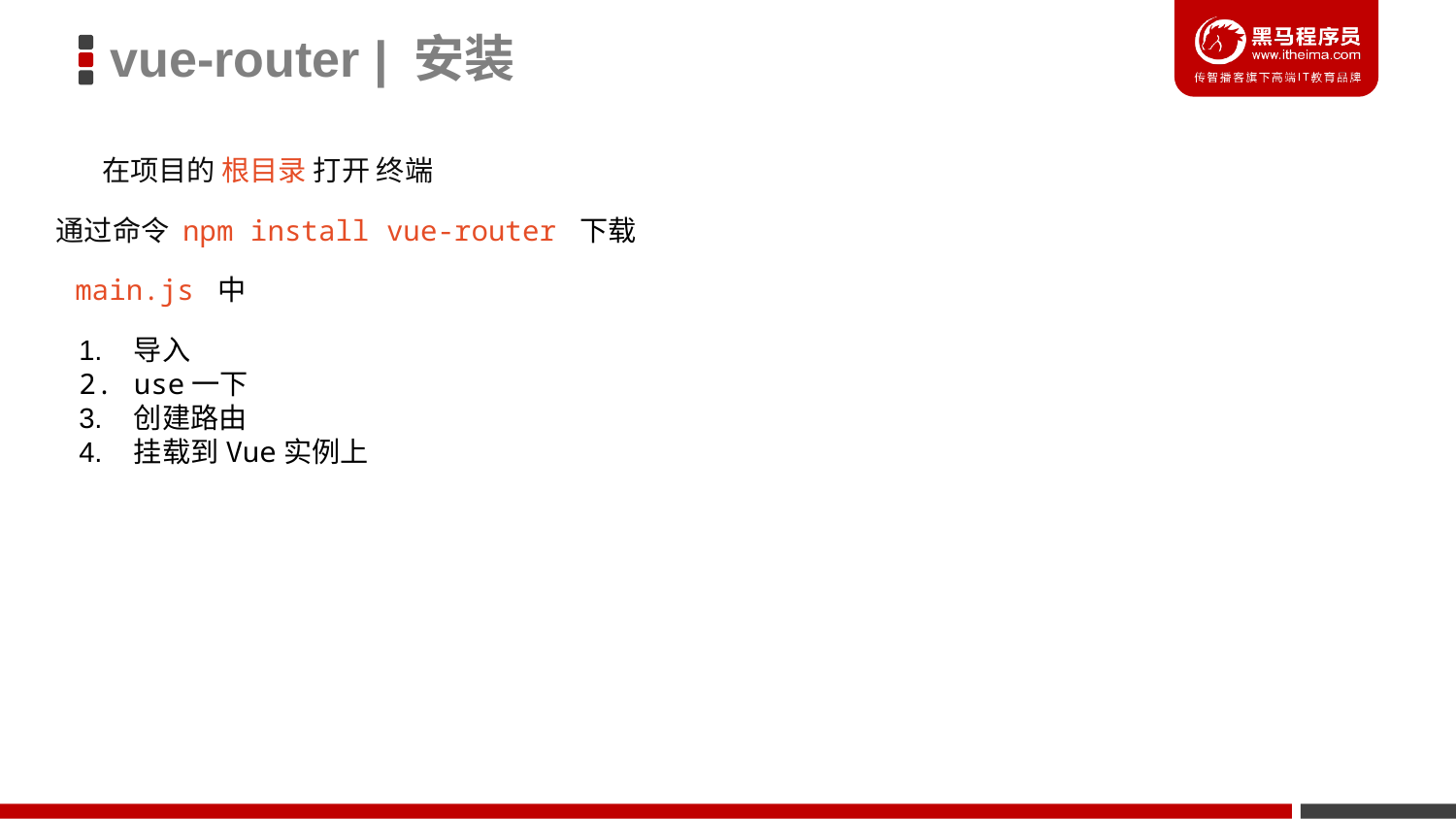

vue-router | 安装
在项目的 根目录 打开 终端
通过命令 npm install vue-router 下载
main.js 中
导入
use一下
创建路由
挂载到Vue实例上